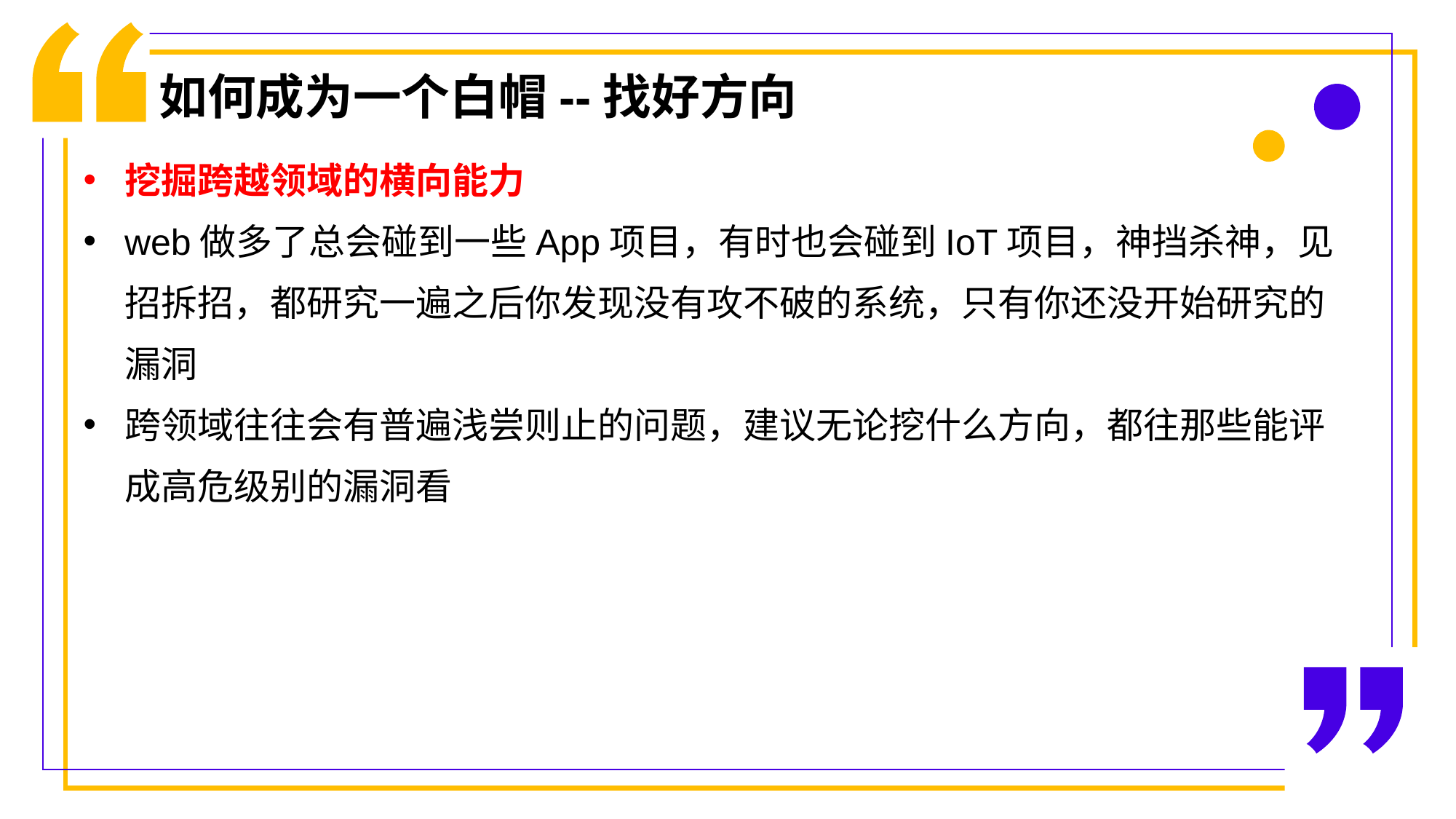

如何成为一个白帽--找好方向

挖掘跨越领域的横向能力
web做多了总会碰到一些App项目，有时也会碰到IoT项目，神挡杀神，见招拆招，都研究一遍之后你发现没有攻不破的系统，只有你还没开始研究的漏洞
跨领域往往会有普遍浅尝则止的问题，建议无论挖什么方向，都往那些能评成高危级别的漏洞看